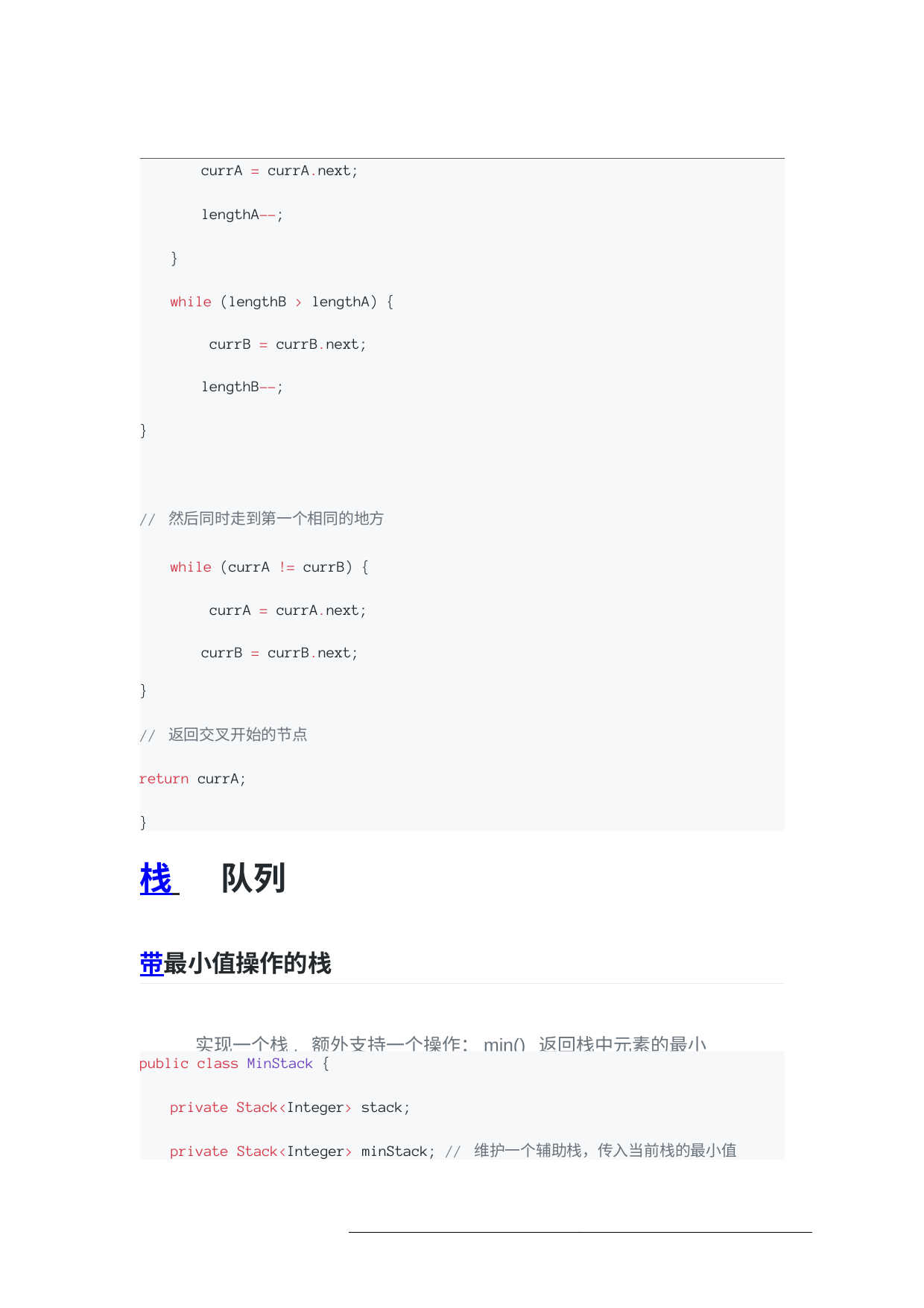

currA = currA.next;

lengthA--;

}
while (lengthB > lengthA) {  currB = currB.next;  lengthB--;

}

// 然后同时走到第一个相同的地方
while (currA != currB) {  currA = currA.next;  currB = currB.next;

}

// 返回交叉开始的节点

return currA;

}
栈 	队列

带最小值操作的栈

实现一个栈, 额外支持一个操作：min() 返回栈中元素的最小值

public class MinStack {

private Stack<Integer> stack;

private Stack<Integer> minStack; // 维护一个辅助栈，传入当前栈的最小值